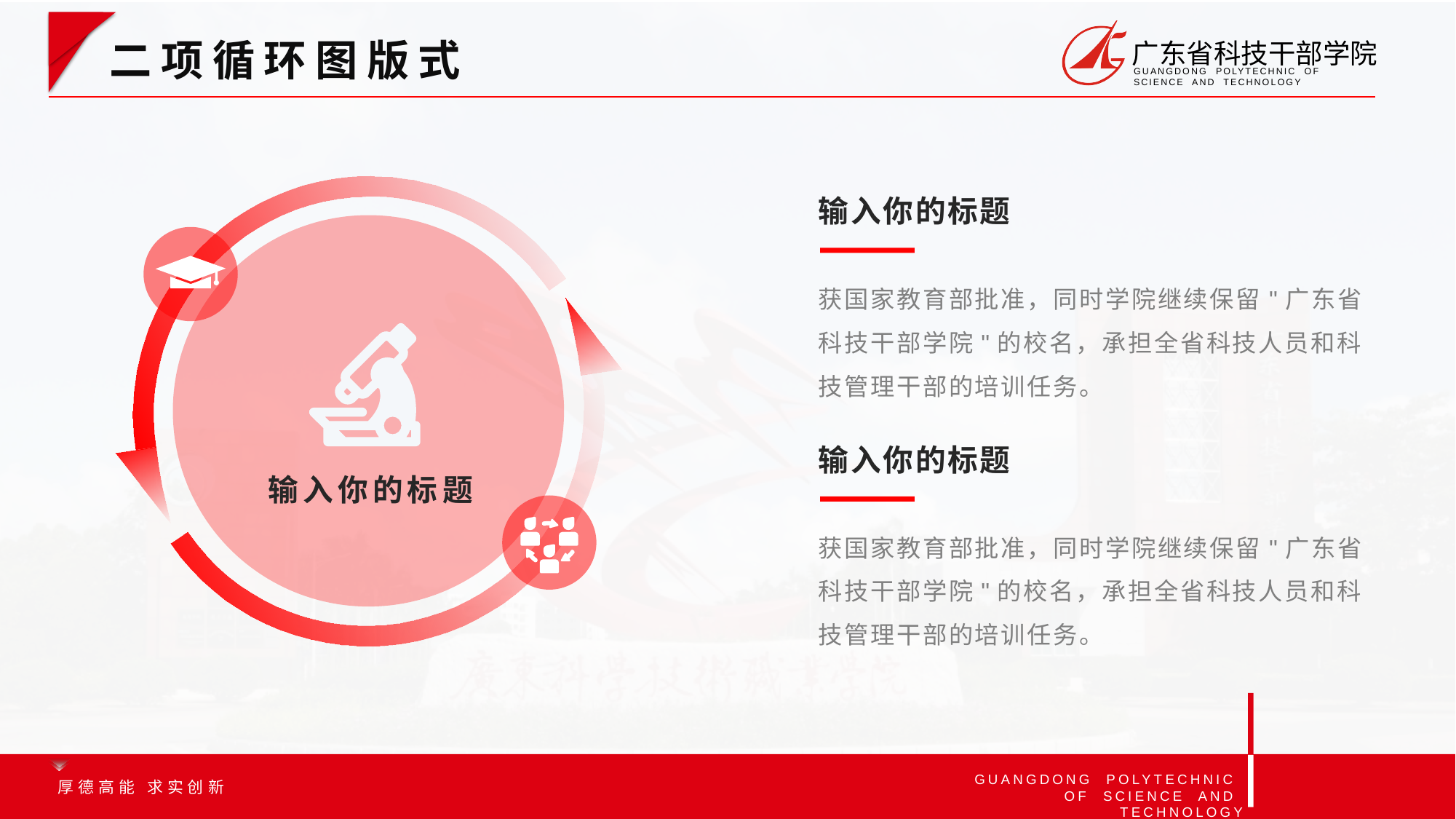

插入☞点击SmartArt☞即可选择喜欢的图示
二项循环图版式

输入你的标题

获国家教育部批准，同时学院继续保留"广东省科技干部学院"的校名，承担全省科技人员和科技管理干部的培训任务。

输入你的标题
输入你的标题

获国家教育部批准，同时学院继续保留"广东省科技干部学院"的校名，承担全省科技人员和科技管理干部的培训任务。